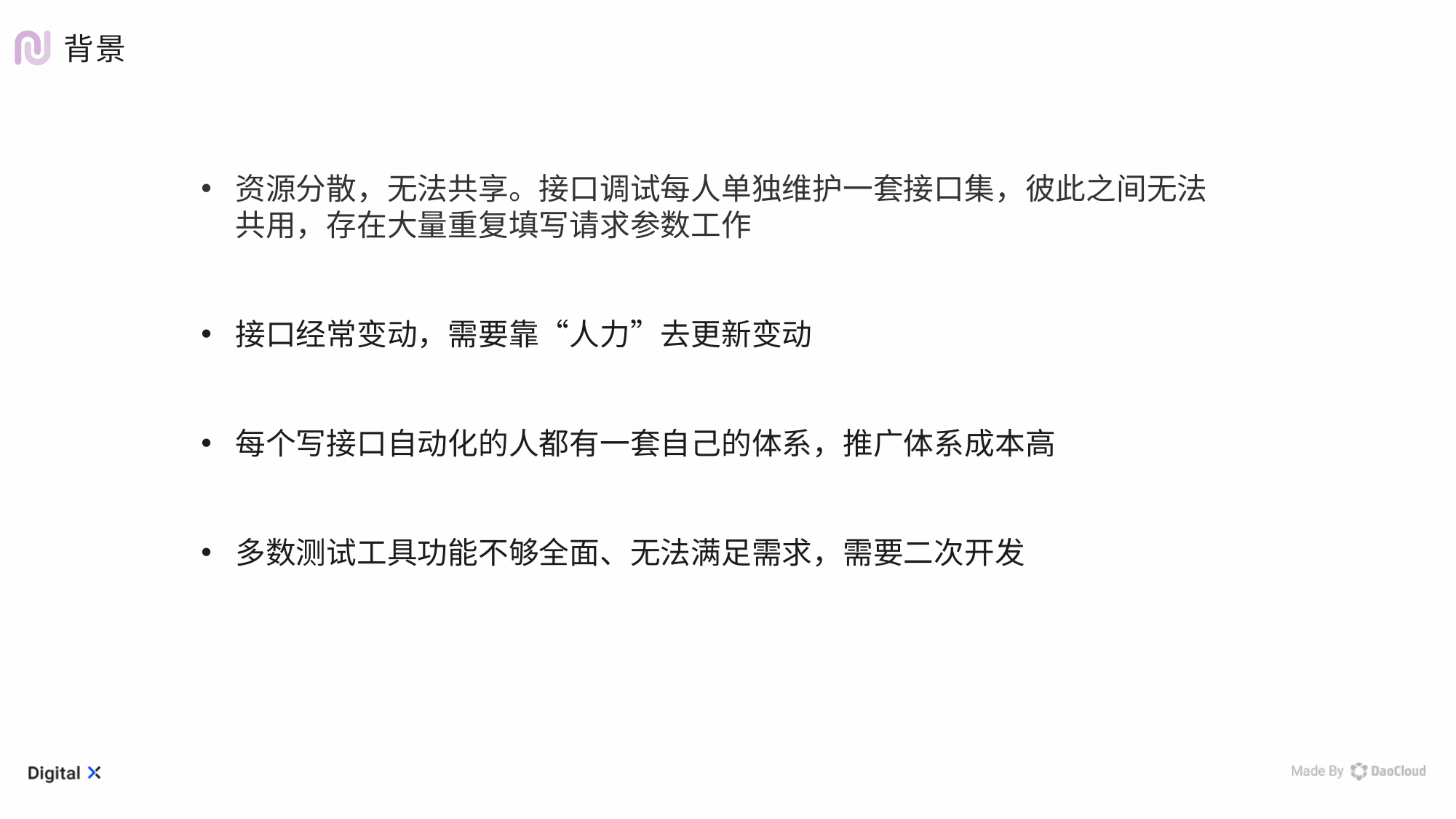

背景

资源分散，无法共享。接口调试每人单独维护一套接口集，彼此之间无法共用，存在大量重复填写请求参数工作

接口经常变动，需要靠“人力”去更新变动

每个写接口自动化的人都有一套自己的体系，推广体系成本高

多数测试工具功能不够全面、无法满足需求，需要二次开发